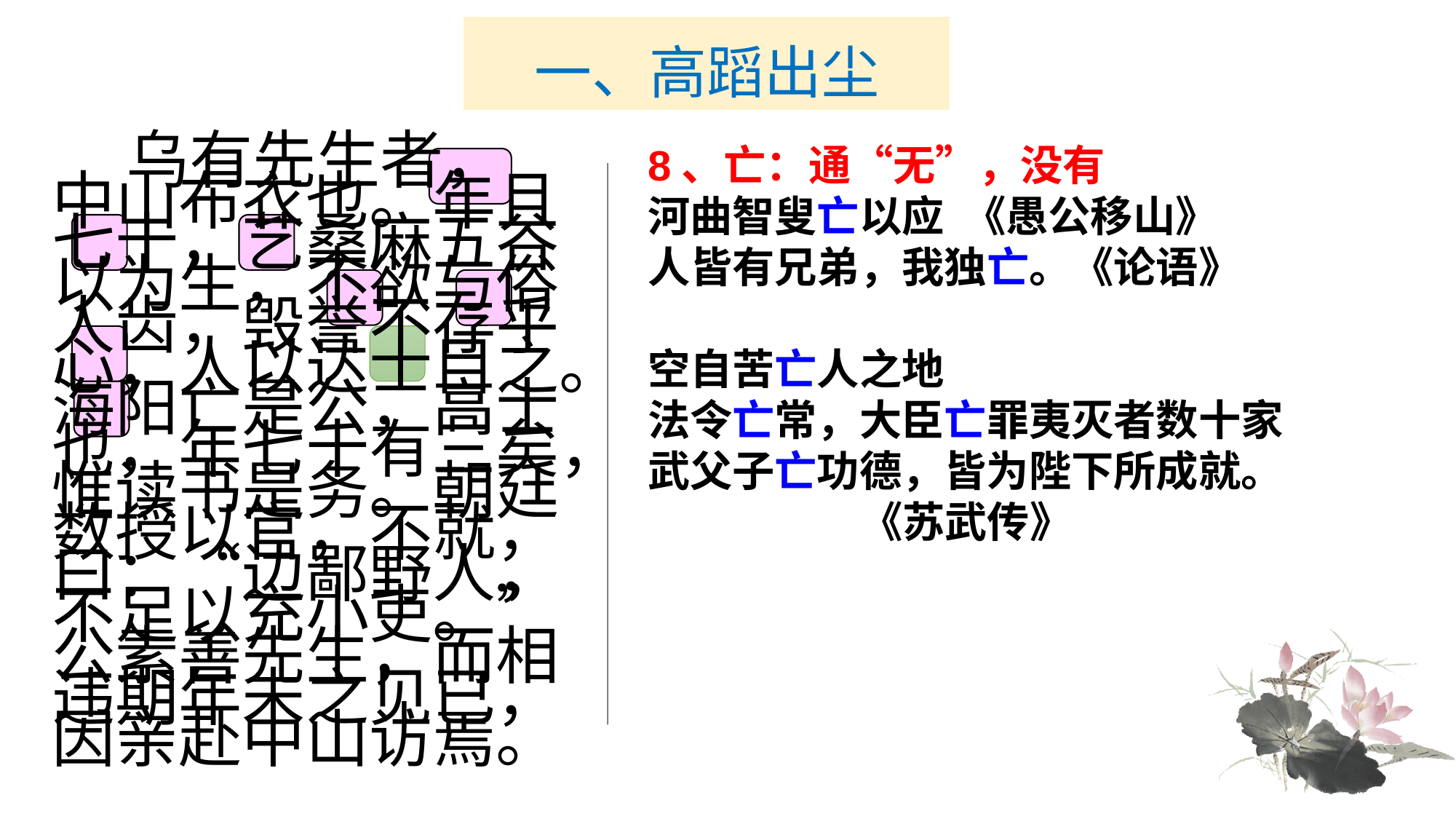

# 一、高蹈出尘
8、亡：通“无”，没有
河曲智叟亡以应  《愚公移山》
人皆有兄弟，我独亡。《论语》

空自苦亡人之地
法令亡常，大臣亡罪夷灭者数十家
武父子亡功德，皆为陛下所成就。
                     《苏武传》
　　   乌有先生者，中山布衣也。年且七十，艺桑麻五谷以为生，不欲与俗人齿，毁誉不存乎心，人以达士目之。海阳亡是公，高士也，年七十有三矣，惟读书是务。朝廷数授以官，不就，曰：“边鄙野人，不足以充小吏。”公素善先生，而相违期年未之见已，因亲赴中山访焉。